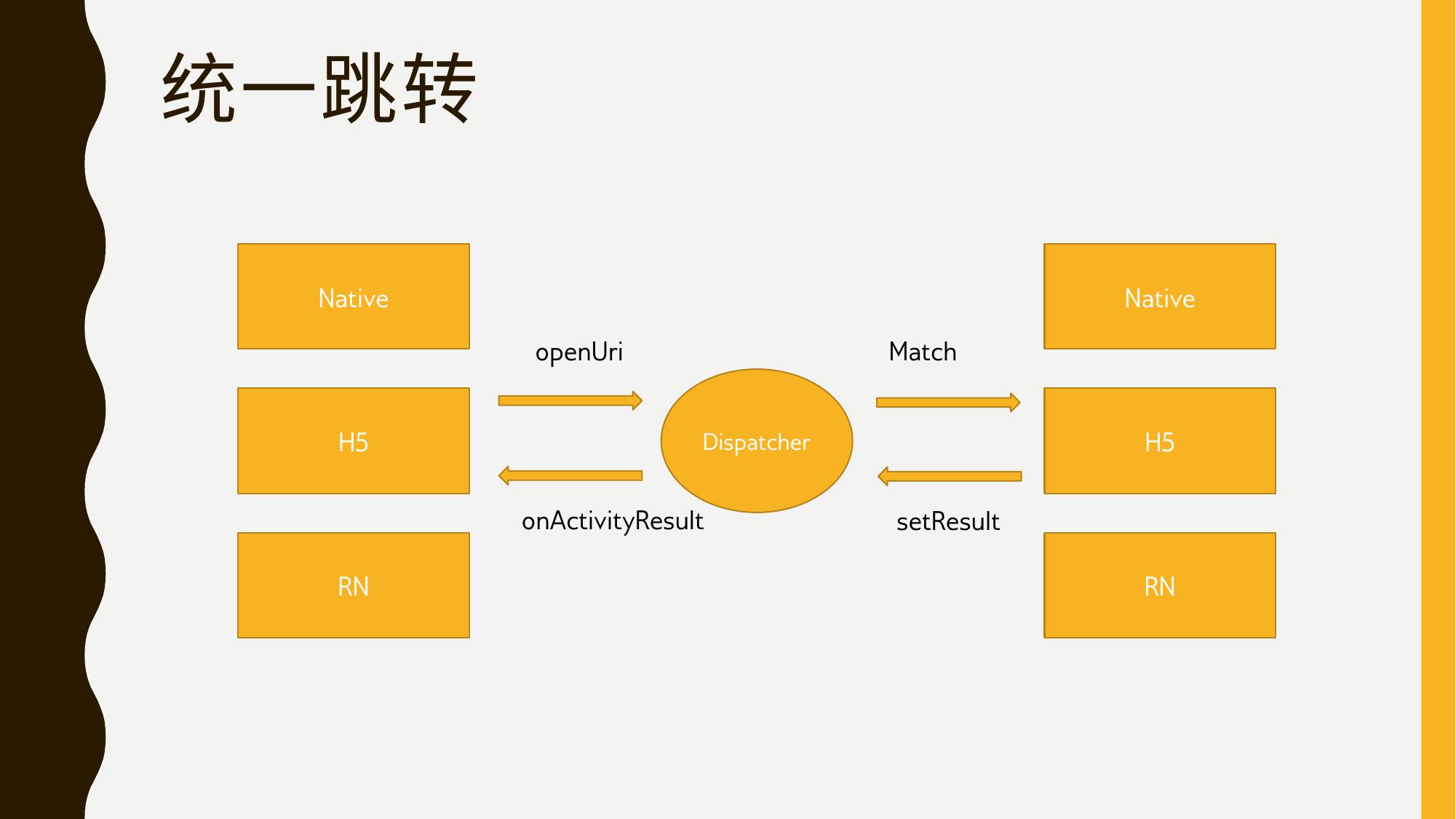

# 统一跳转
Native
Native
openUri
Match
Dispatcher
H5
H5

onActivityResult
setResult
RN
RN